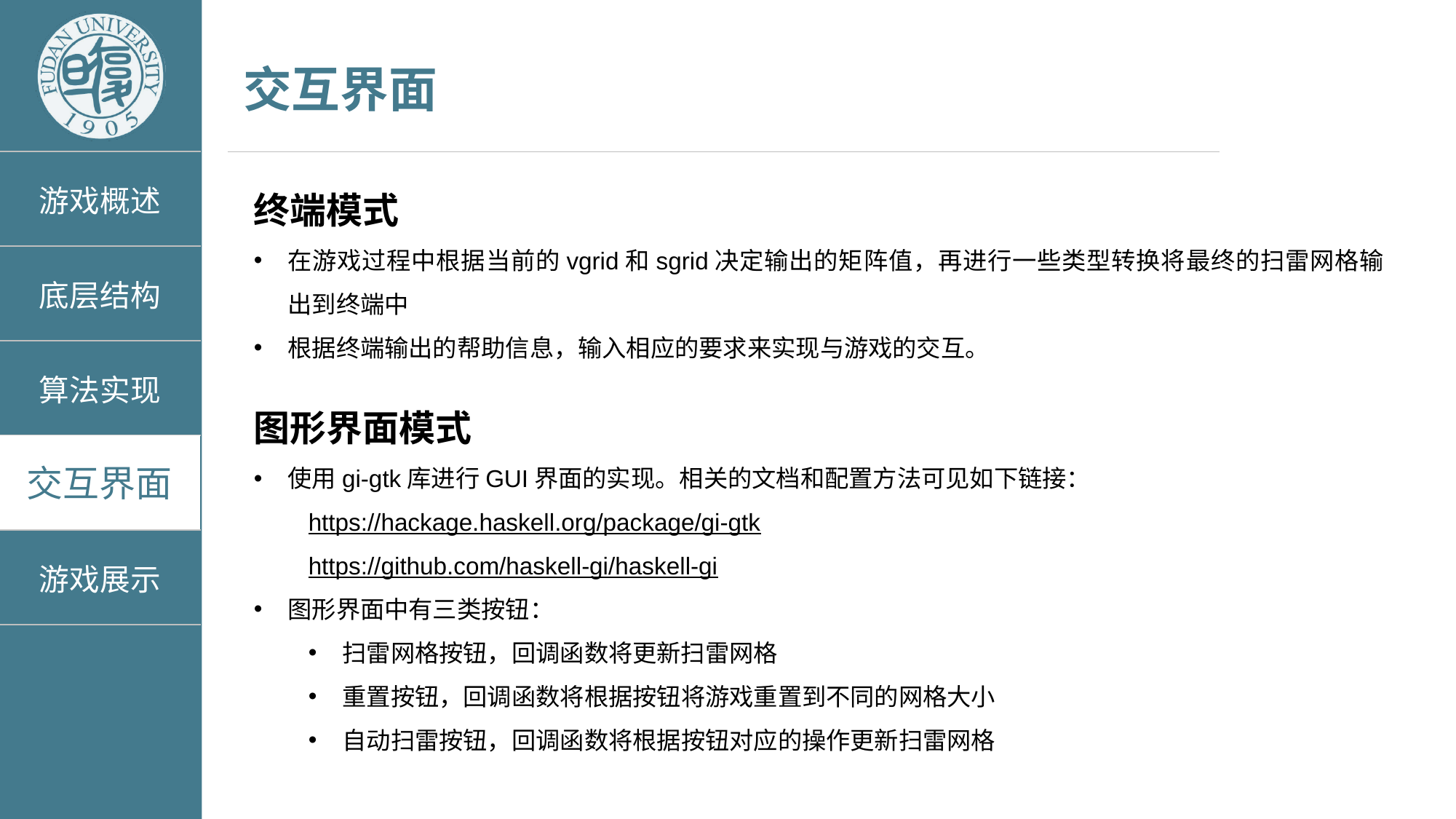

交互界面
终端模式
在游戏过程中根据当前的vgrid和sgrid决定输出的矩阵值，再进行一些类型转换将最终的扫雷网格输出到终端中
根据终端输出的帮助信息，输入相应的要求来实现与游戏的交互。

图形界面模式
使用gi-gtk库进行GUI界面的实现。相关的文档和配置方法可见如下链接：
https://hackage.haskell.org/package/gi-gtk
https://github.com/haskell-gi/haskell-gi
图形界面中有三类按钮：
扫雷网格按钮，回调函数将更新扫雷网格
重置按钮，回调函数将根据按钮将游戏重置到不同的网格大小
自动扫雷按钮，回调函数将根据按钮对应的操作更新扫雷网格